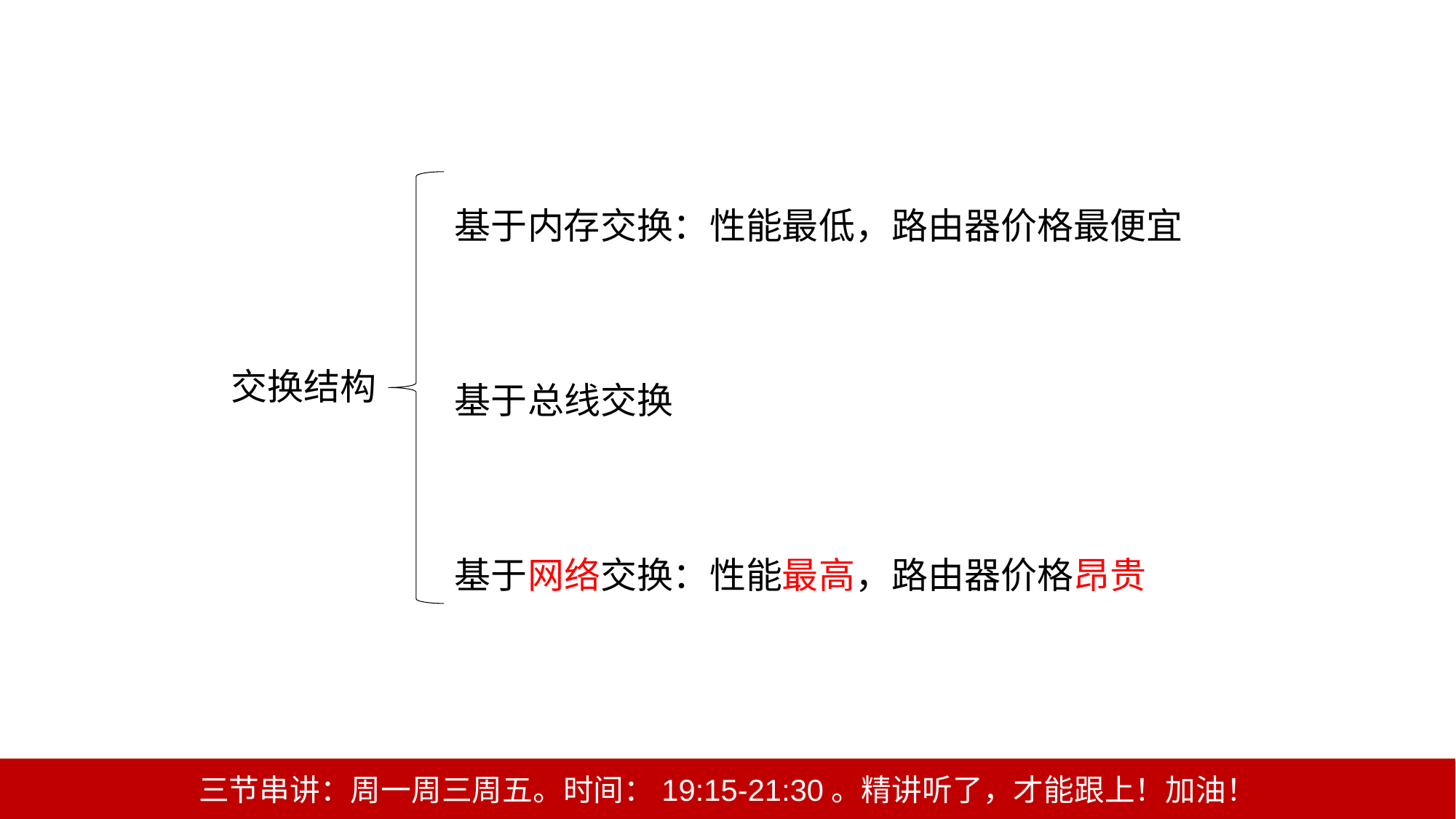

基于内存交换：性能最低，路由器价格最便宜

基于总线交换

基于网络交换：性能最高，路由器价格昂贵

交换结构
三节串讲：周一周三周五。时间：19:15-21:30。精讲听了，才能跟上！加油！